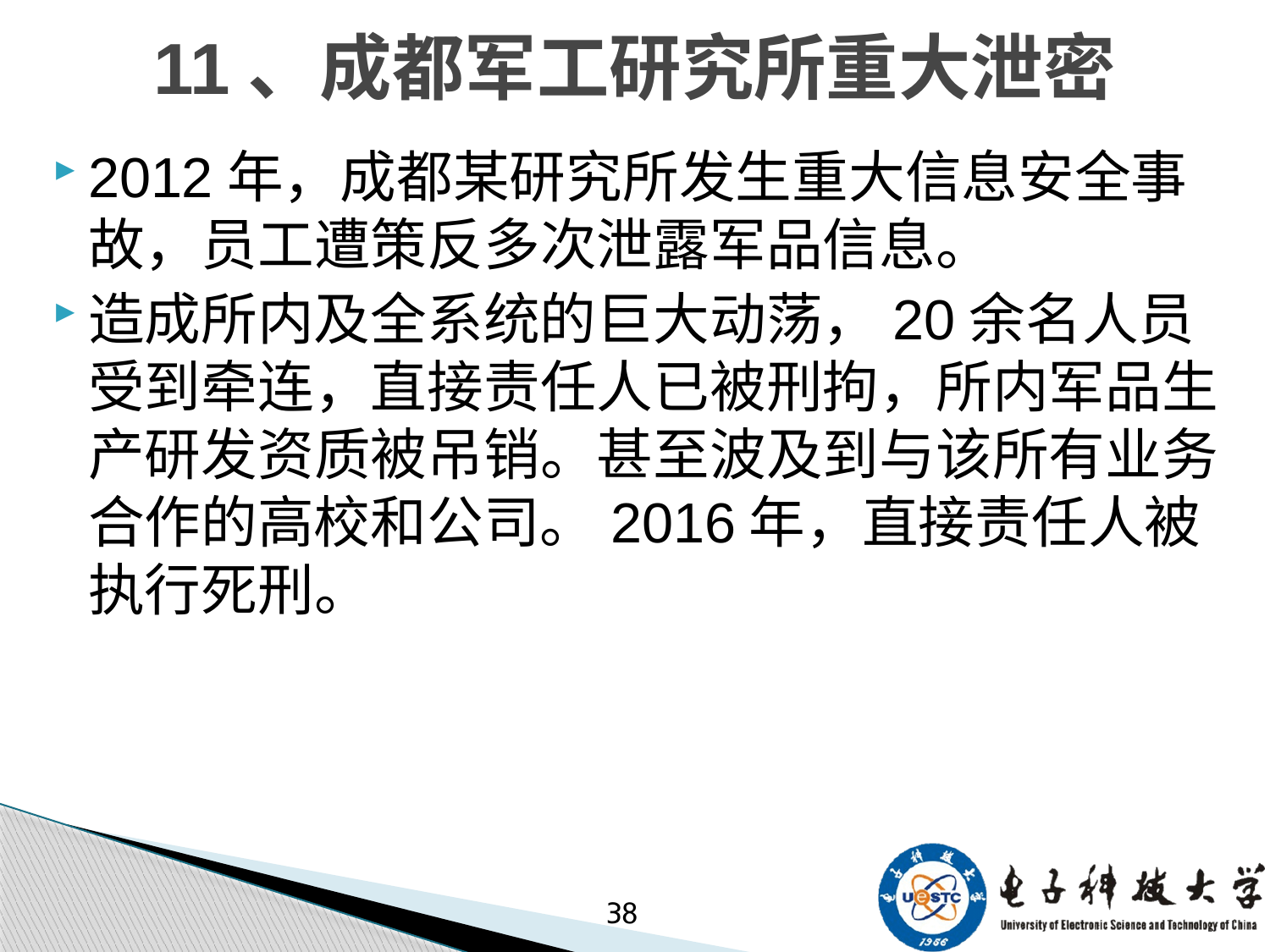

# 11、成都军工研究所重大泄密
2012年，成都某研究所发生重大信息安全事故，员工遭策反多次泄露军品信息。
造成所内及全系统的巨大动荡，20余名人员受到牵连，直接责任人已被刑拘，所内军品生产研发资质被吊销。甚至波及到与该所有业务合作的高校和公司。2016年，直接责任人被执行死刑。
38